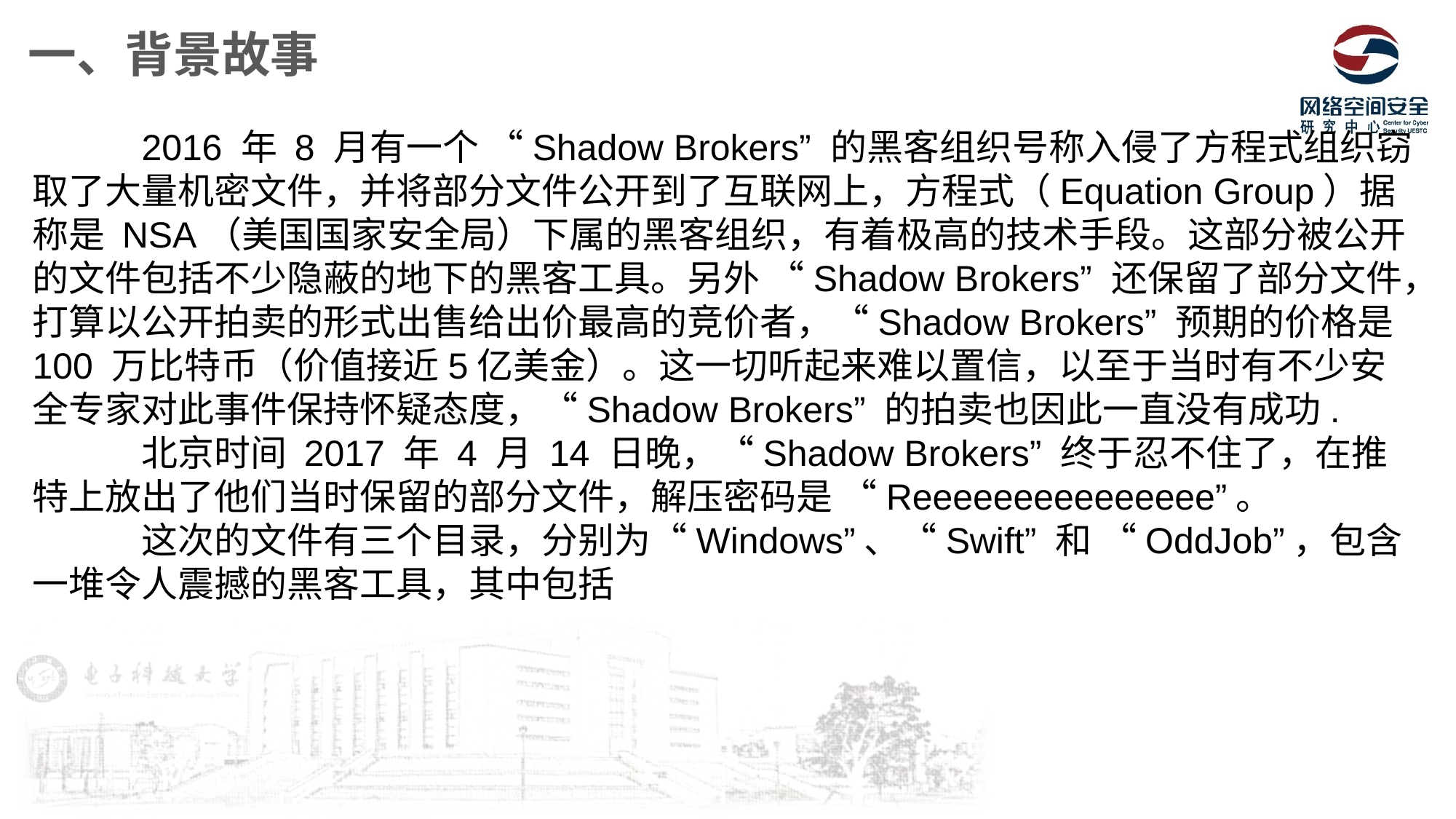

一、背景故事
	2016 年 8 月有一个 “Shadow Brokers” 的黑客组织号称入侵了方程式组织窃取了大量机密文件，并将部分文件公开到了互联网上，方程式（Equation Group）据称是 NSA（美国国家安全局）下属的黑客组织，有着极高的技术手段。这部分被公开的文件包括不少隐蔽的地下的黑客工具。另外 “Shadow Brokers” 还保留了部分文件，打算以公开拍卖的形式出售给出价最高的竞价者，“Shadow Brokers” 预期的价格是 100 万比特币（价值接近5亿美金）。这一切听起来难以置信，以至于当时有不少安全专家对此事件保持怀疑态度，“Shadow Brokers” 的拍卖也因此一直没有成功.
	北京时间 2017 年 4 月 14 日晚，“Shadow Brokers” 终于忍不住了，在推特上放出了他们当时保留的部分文件，解压密码是 “Reeeeeeeeeeeeeee”。
	这次的文件有三个目录，分别为“Windows”、“Swift” 和 “OddJob”，包含一堆令人震撼的黑客工具，其中包括